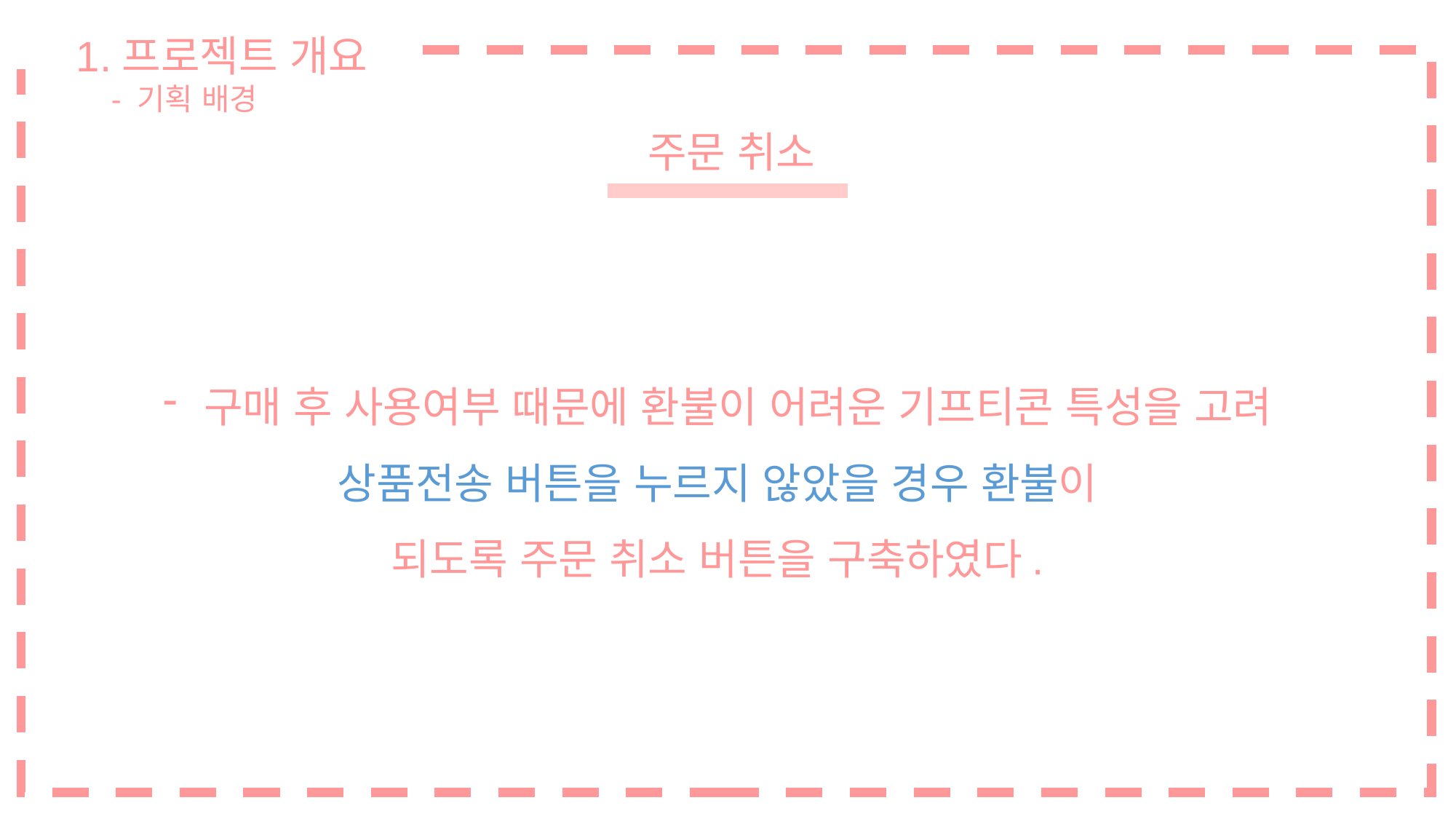

1.프로젝트 개요
       - 기획 배경

주문 취소

구매 후 사용여부 때문에 환불이 어려운 기프티콘 특성을 고려
상품전송 버튼을 누르지 않았을 경우 환불이
되도록 주문 취소 버튼을 구축하였다.